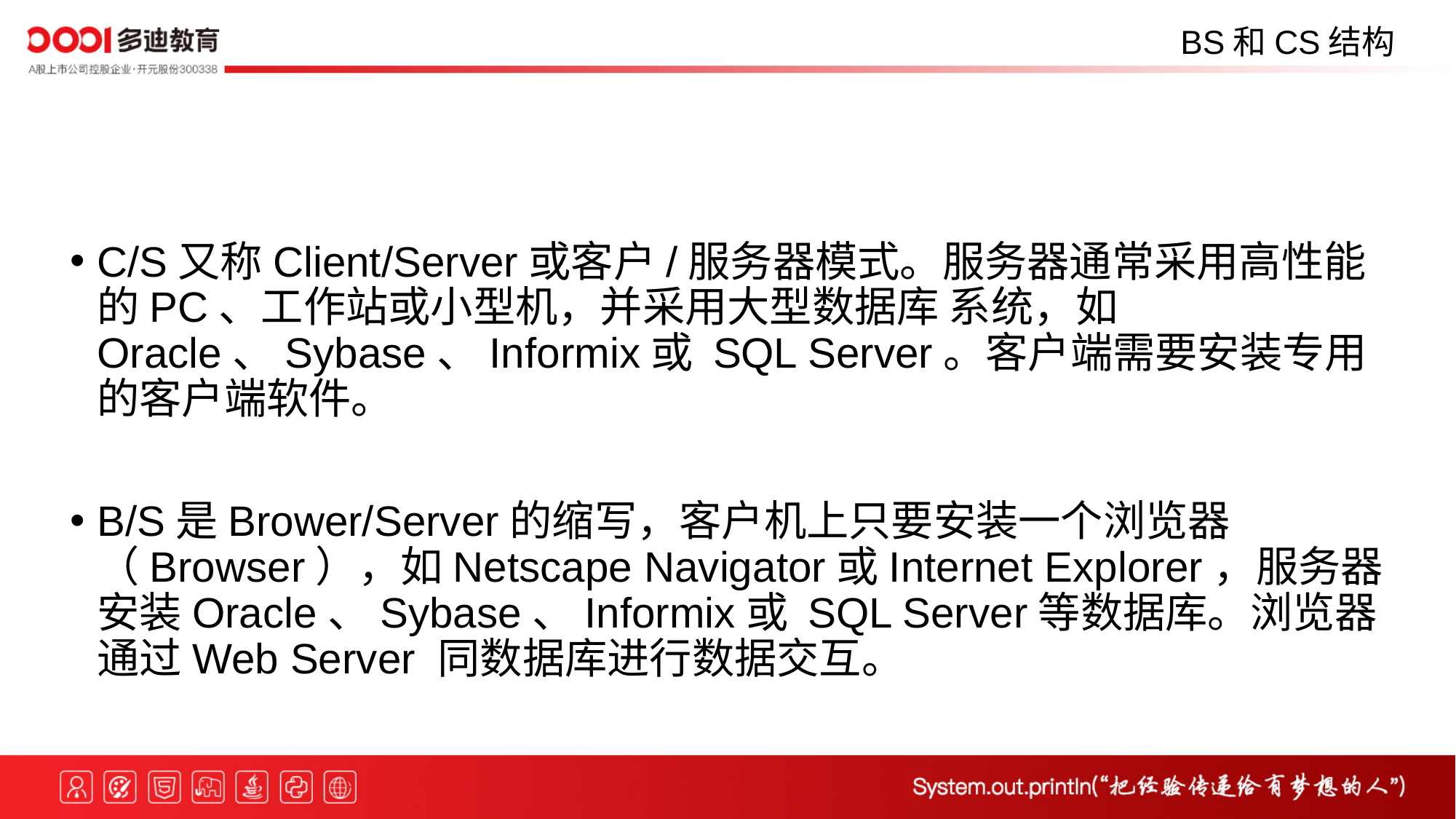

BS和CS结构
C/S又称Client/Server或客户/服务器模式。服务器通常采用高性能的PC、工作站或小型机，并采用大型数据库 系统，如Oracle、Sybase、Informix或 SQL Server。客户端需要安装专用的客户端软件。

B/S是Brower/Server的缩写，客户机上只要安装一个浏览器（Browser），如Netscape Navigator或Internet Explorer，服务器安装Oracle、Sybase、Informix或 SQL Server等数据库。浏览器通过Web Server 同数据库进行数据交互。